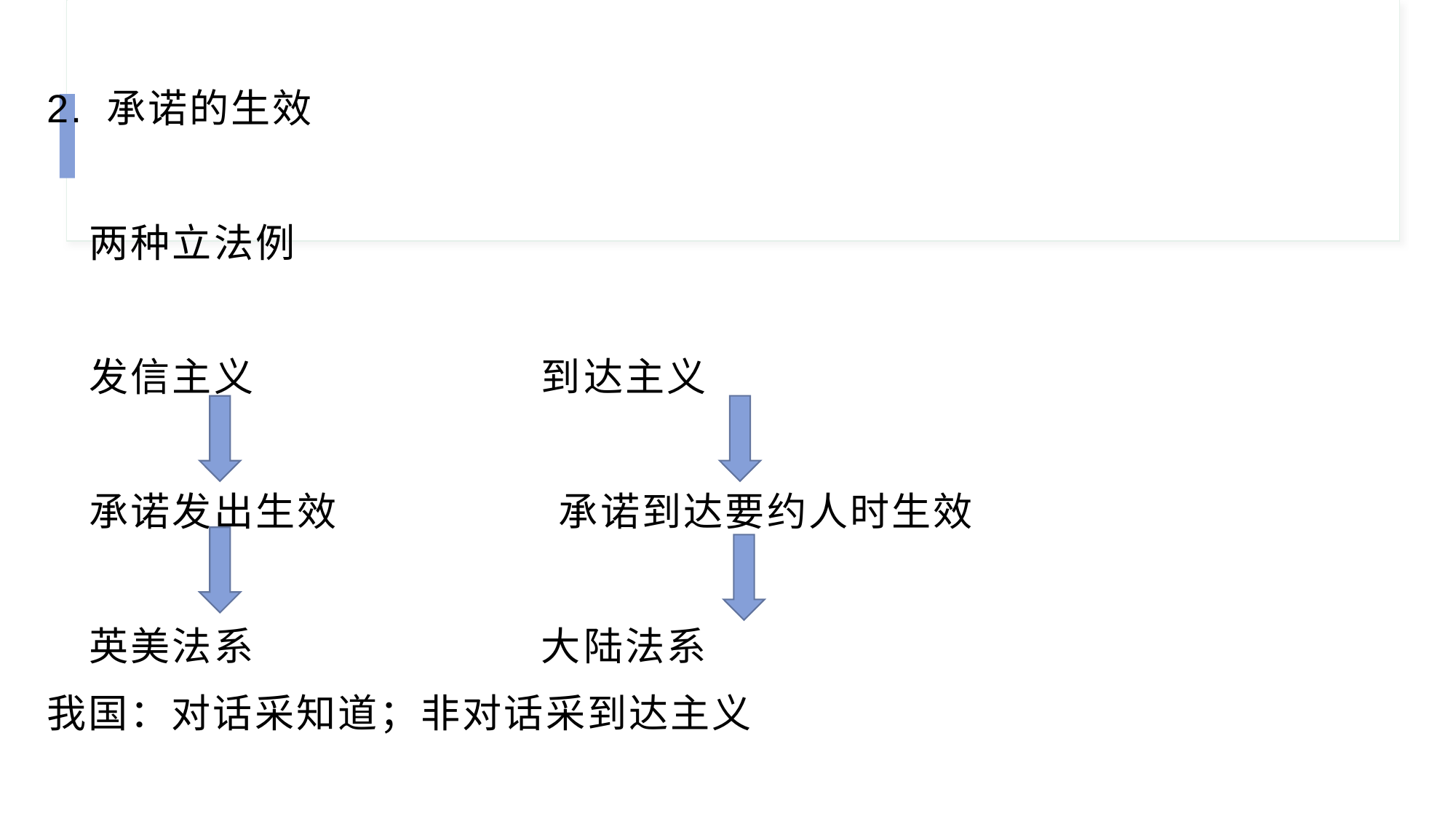

2. 承诺的生效

   两种立法例

   发信主义                          到达主义

   承诺发出生效                    承诺到达要约人时生效

   英美法系                          大陆法系
我国：对话采知道；非对话采到达主义

#